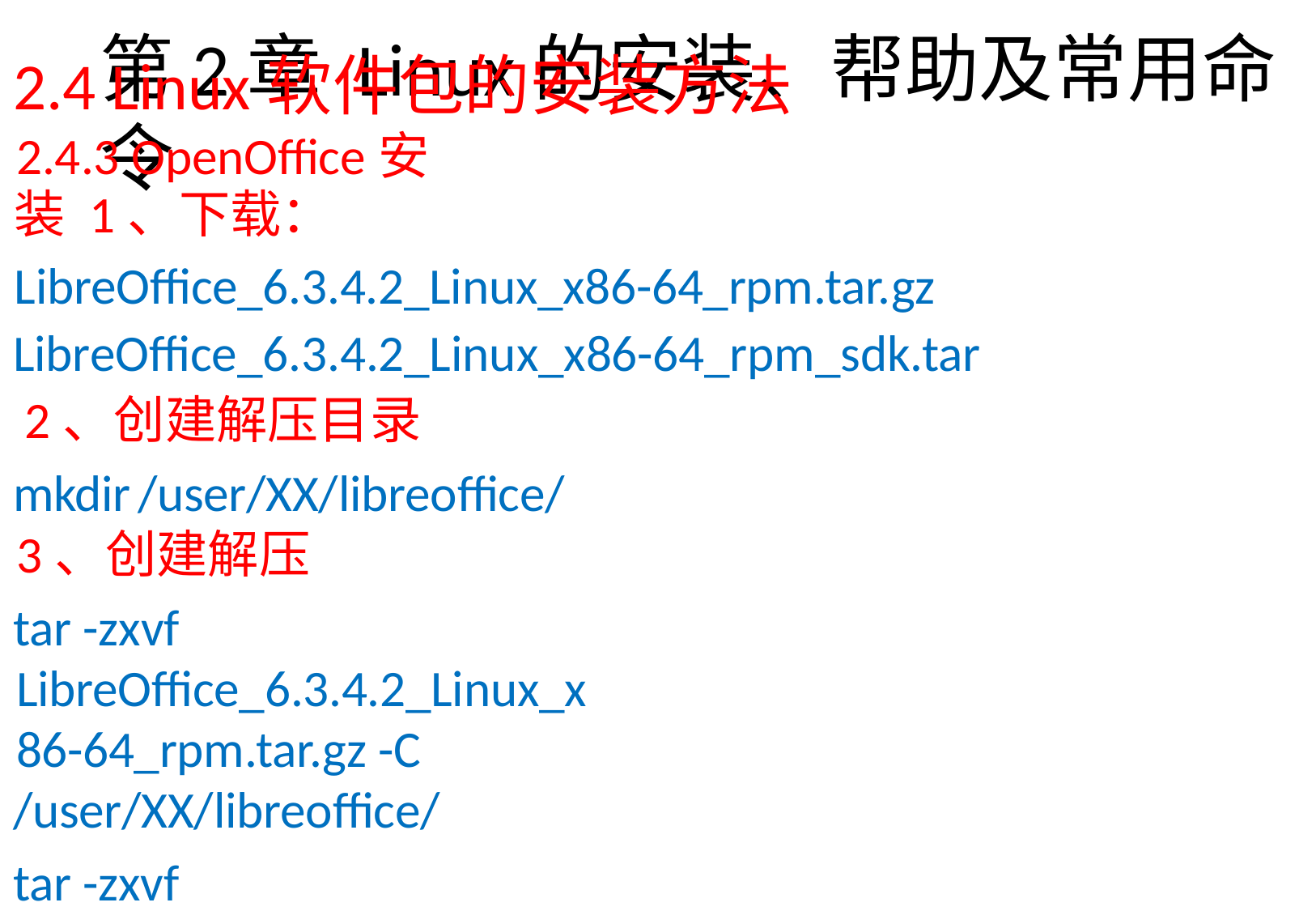

2.4 Linux软件包的安装方法
2.4.3 OpenOffice安装 1、下载：
LibreOffice_6.3.4.2_Linux_x86-64_rpm.tar.gz  LibreOffice_6.3.4.2_Linux_x86-64_rpm_sdk.tar  2、创建解压目录
mkdir	/user/XX/libreoffice/  3、创建解压
tar -zxvf LibreOffice_6.3.4.2_Linux_x86-64_rpm.tar.gz -C
/user/XX/libreoffice/
tar -zxvf LibreOffice_6.3.4.2_Linux_x86-64_rpm_sdk.tar.gz -C
/user/XX/libreoffice/
# 第2章Linux的安装、帮助及常用命令